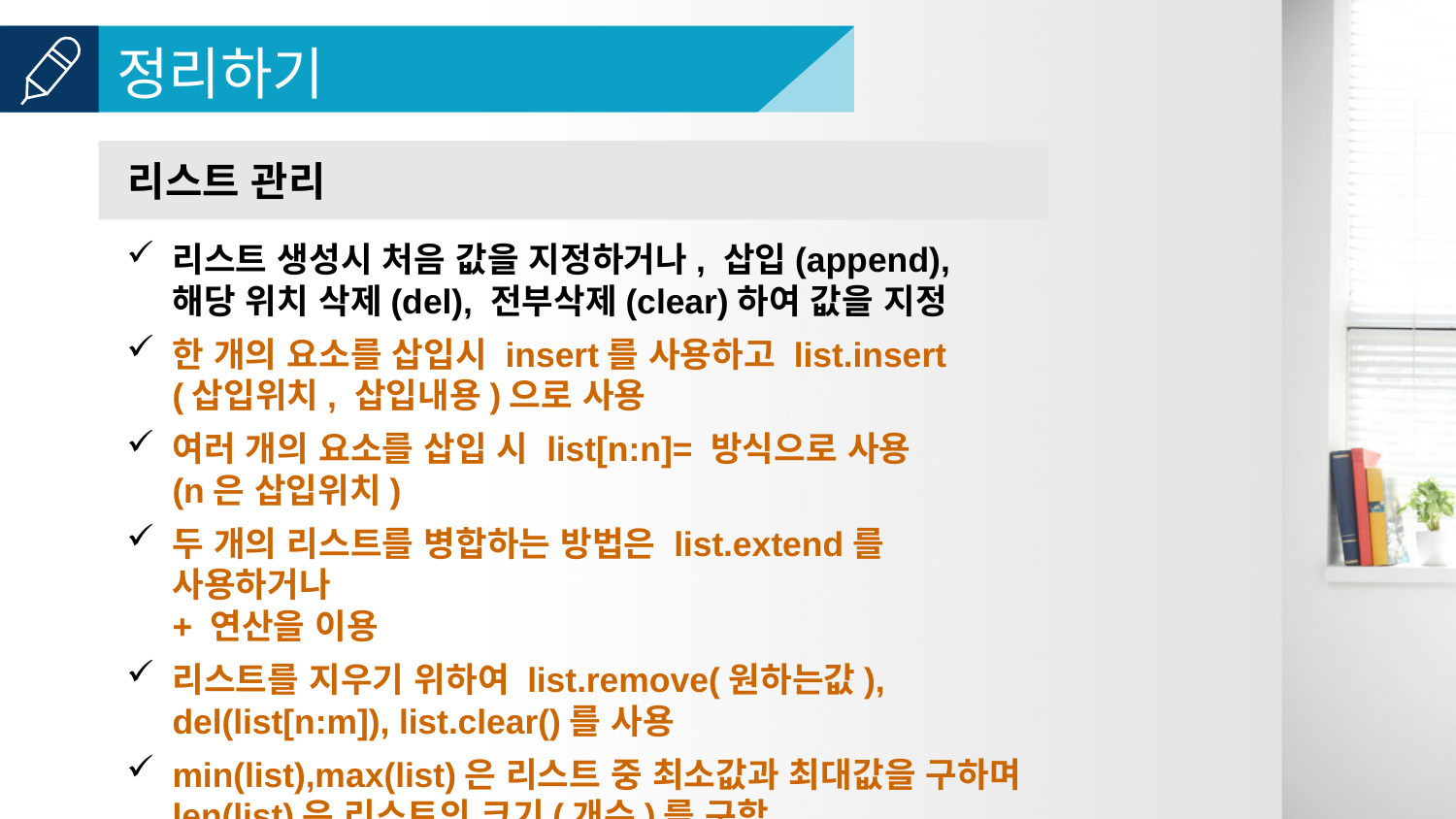

리스트 관리
리스트 생성시 처음 값을 지정하거나, 삽입(append),
해당 위치 삭제(del), 전부삭제(clear)하여 값을 지정
한 개의 요소를 삽입시 insert를 사용하고 list.insert
(삽입위치, 삽입내용)으로 사용
여러 개의 요소를 삽입 시 list[n:n]= 방식으로 사용
(n은 삽입위치)
두 개의 리스트를 병합하는 방법은 list.extend를 사용하거나
+ 연산을 이용
리스트를 지우기 위하여 list.remove(원하는값), del(list[n:m]), list.clear()를 사용
min(list),max(list)은 리스트 중 최소값과 최대값을 구하며 len(list)은 리스트의 크기(개수)를 구함